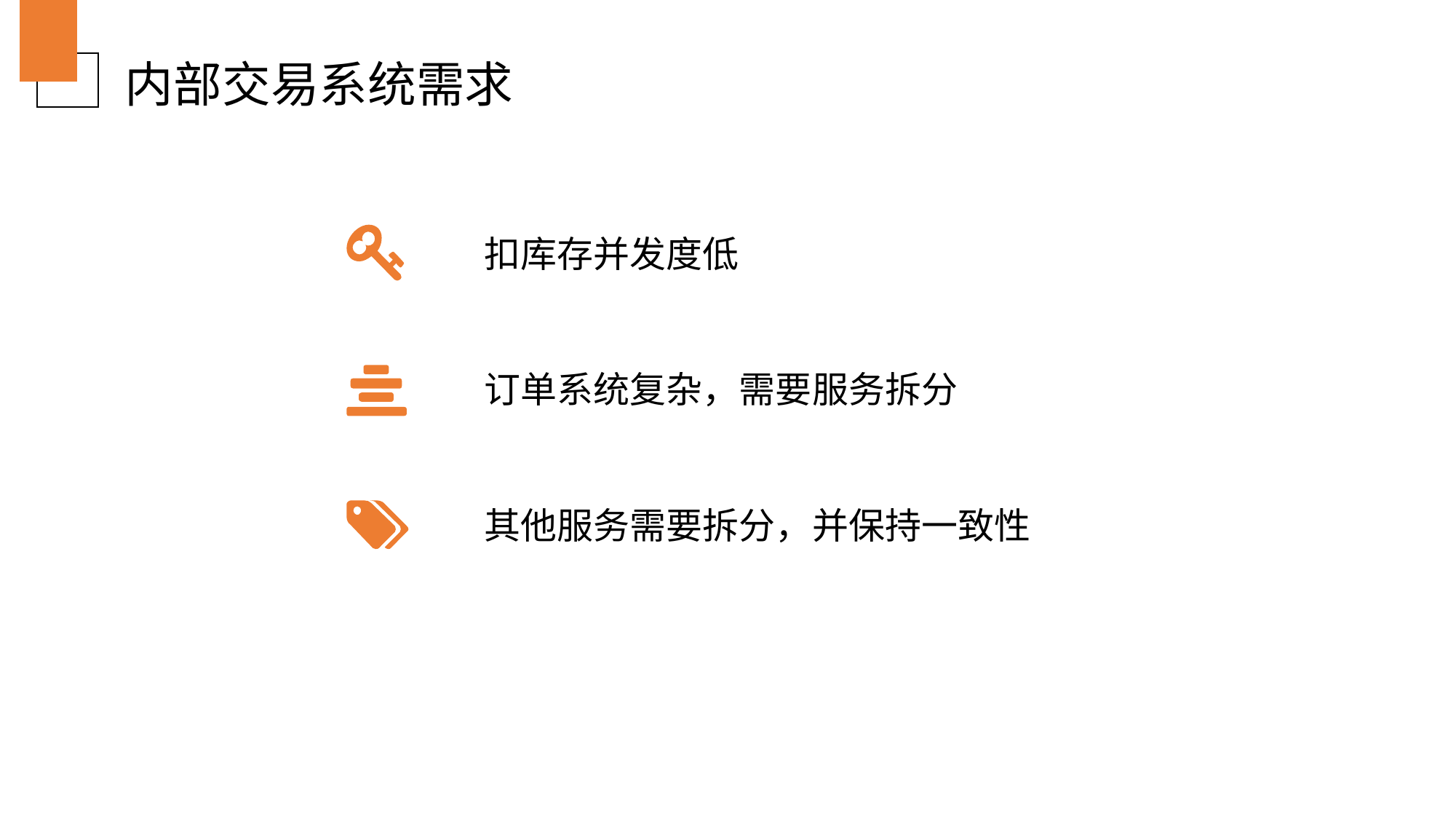

内部交易系统需求

扣库存并发度低
订单系统复杂，需要服务拆分

其他服务需要拆分，并保持一致性